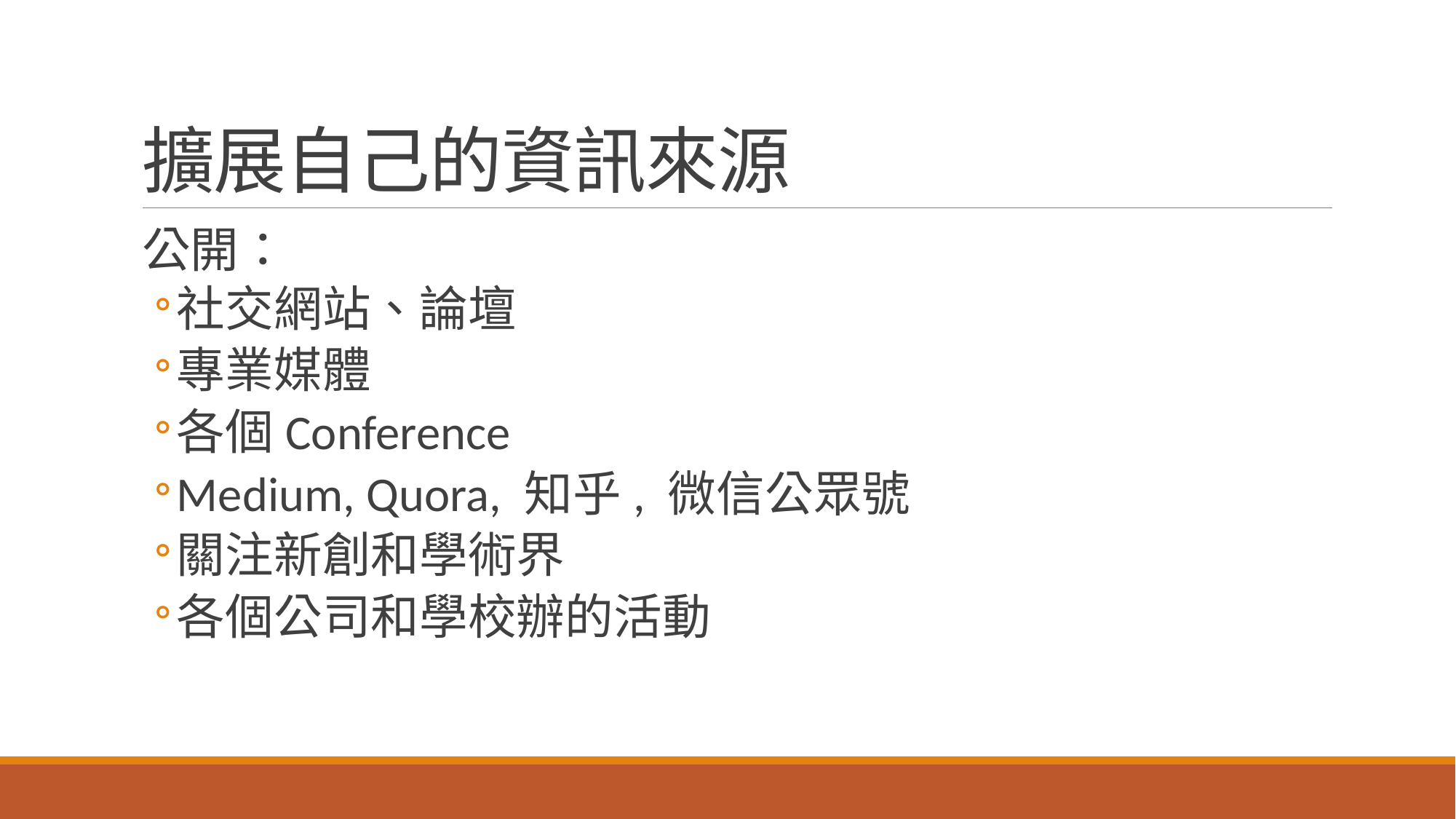

# 擴展自己的資訊來源
公開：
社交網站、論壇
專業媒體
各個Conference
Medium, Quora, 知乎, 微信公眾號
關注新創和學術界
各個公司和學校辦的活動